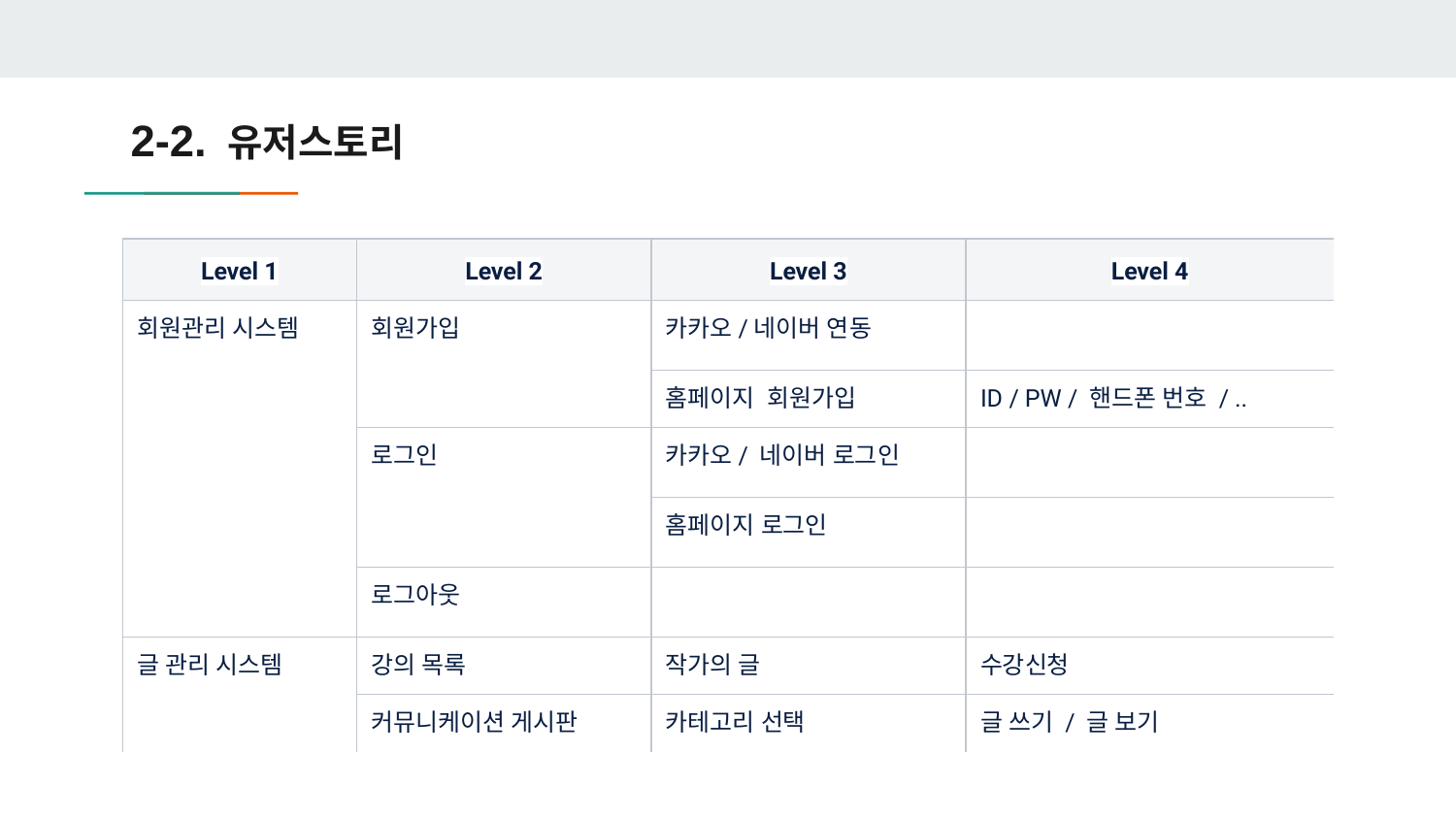

# 2-2. 유저스토리
| Level 1 | Level 2 | Level 3 | Level 4 |
| --- | --- | --- | --- |
| 회원관리 시스템 | 회원가입 | 카카오/네이버 연동 |  |
|  |  | 홈페이지 회원가입 | ID / PW / 핸드폰 번호 / .. |
|  | 로그인 | 카카오/ 네이버 로그인 |  |
|  |  | 홈페이지 로그인 |  |
|  | 로그아웃 |  |  |
| 글 관리 시스템 | 강의 목록 | 작가의 글 | 수강신청 |
|  | 커뮤니케이션 게시판 | 카테고리 선택 | 글 쓰기 / 글 보기 |